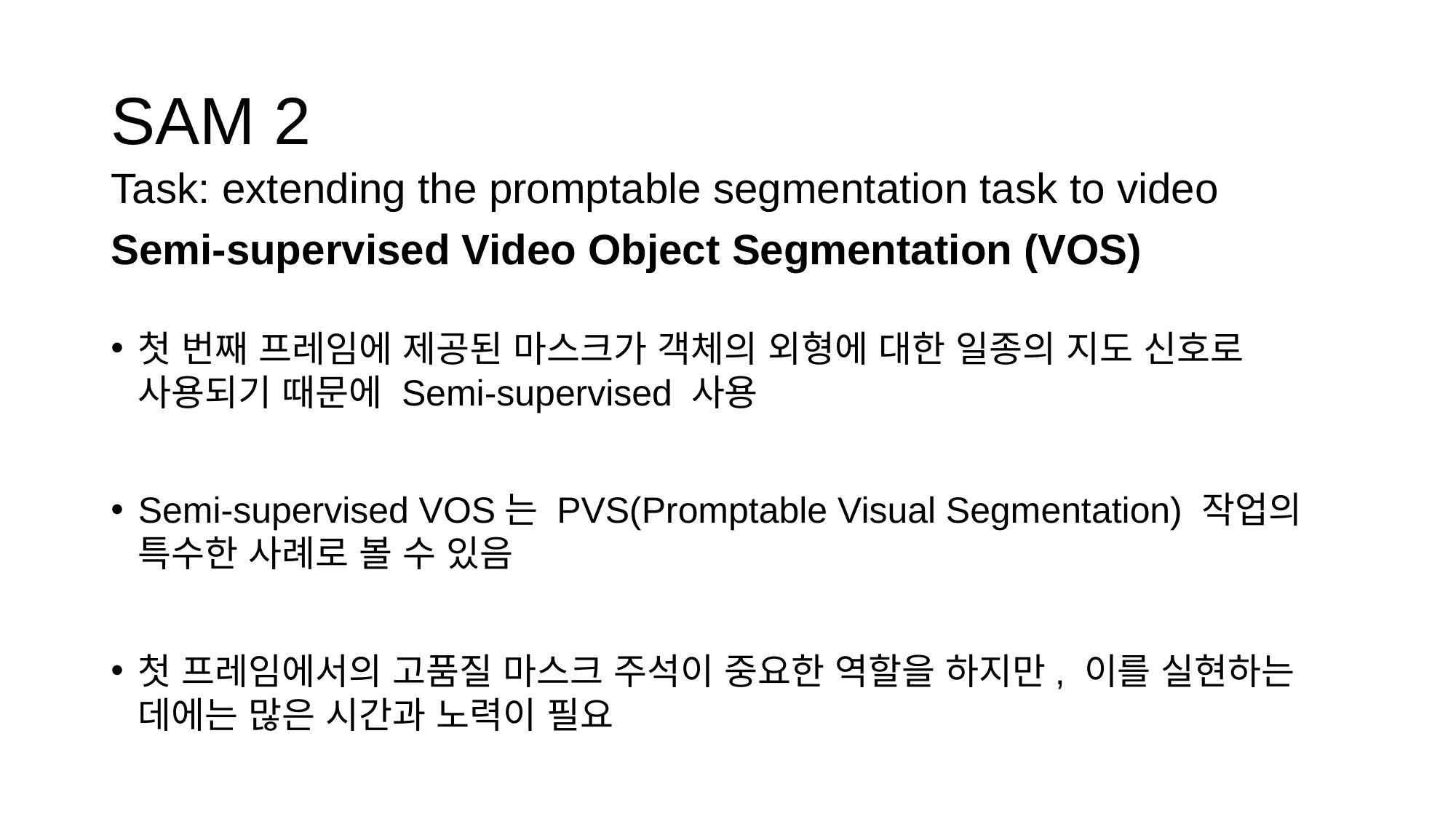

# SAM 2
Task: extending the promptable segmentation task to video
Semi-supervised Video Object Segmentation (VOS)

첫 번째 프레임에 제공된 마스크가 객체의 외형에 대한 일종의 지도 신호로 사용되기 때문에 Semi-supervised 사용

Semi-supervised VOS는 PVS(Promptable Visual Segmentation) 작업의 특수한 사례로 볼 수 있음

첫 프레임에서의 고품질 마스크 주석이 중요한 역할을 하지만, 이를 실현하는 데에는 많은 시간과 노력이 필요